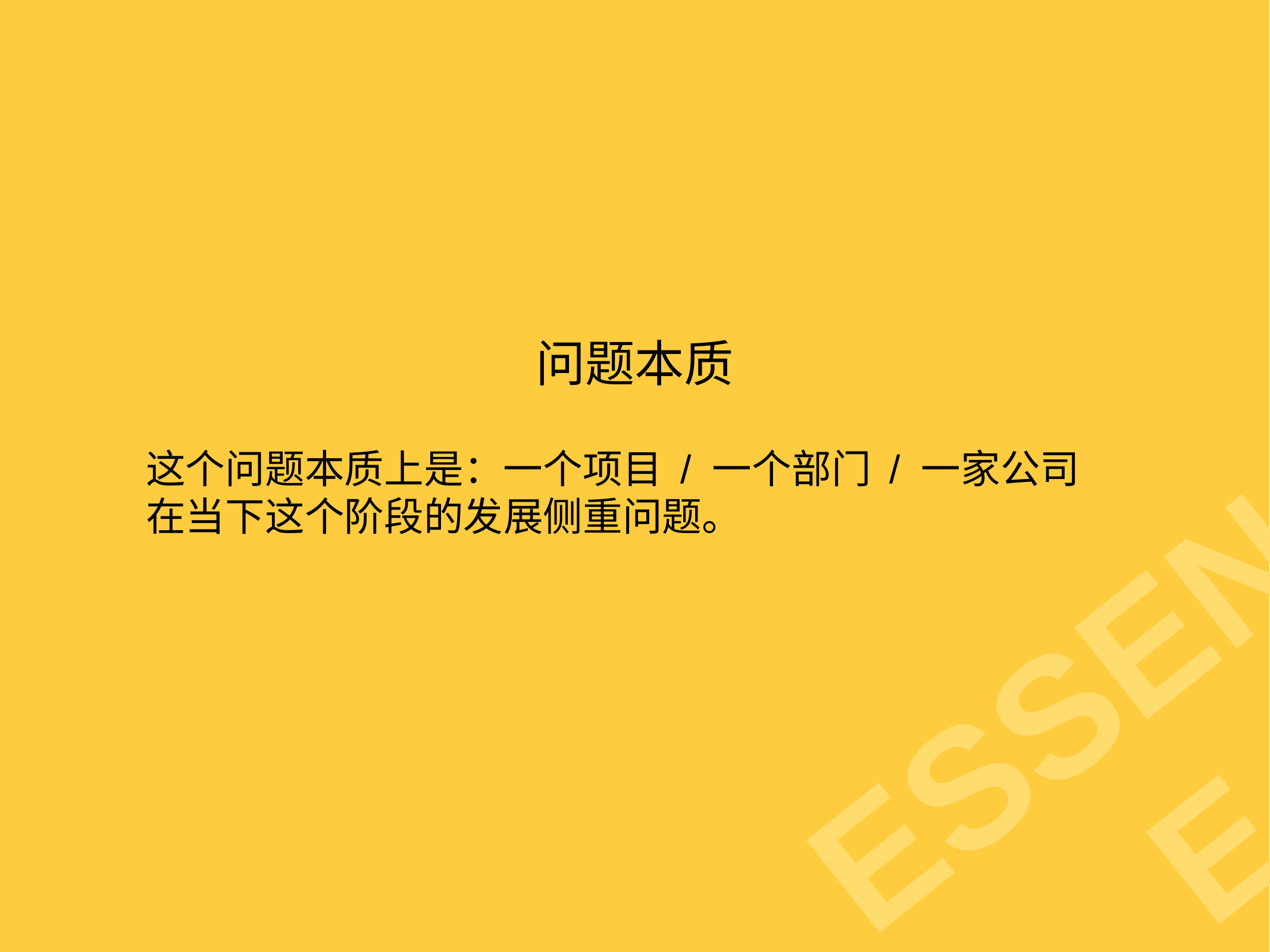

问题本质
这个问题本质上是：一个项目 / 一个部门 / 一家公司 在当下这个阶段的发展侧重问题。
ESSENCE